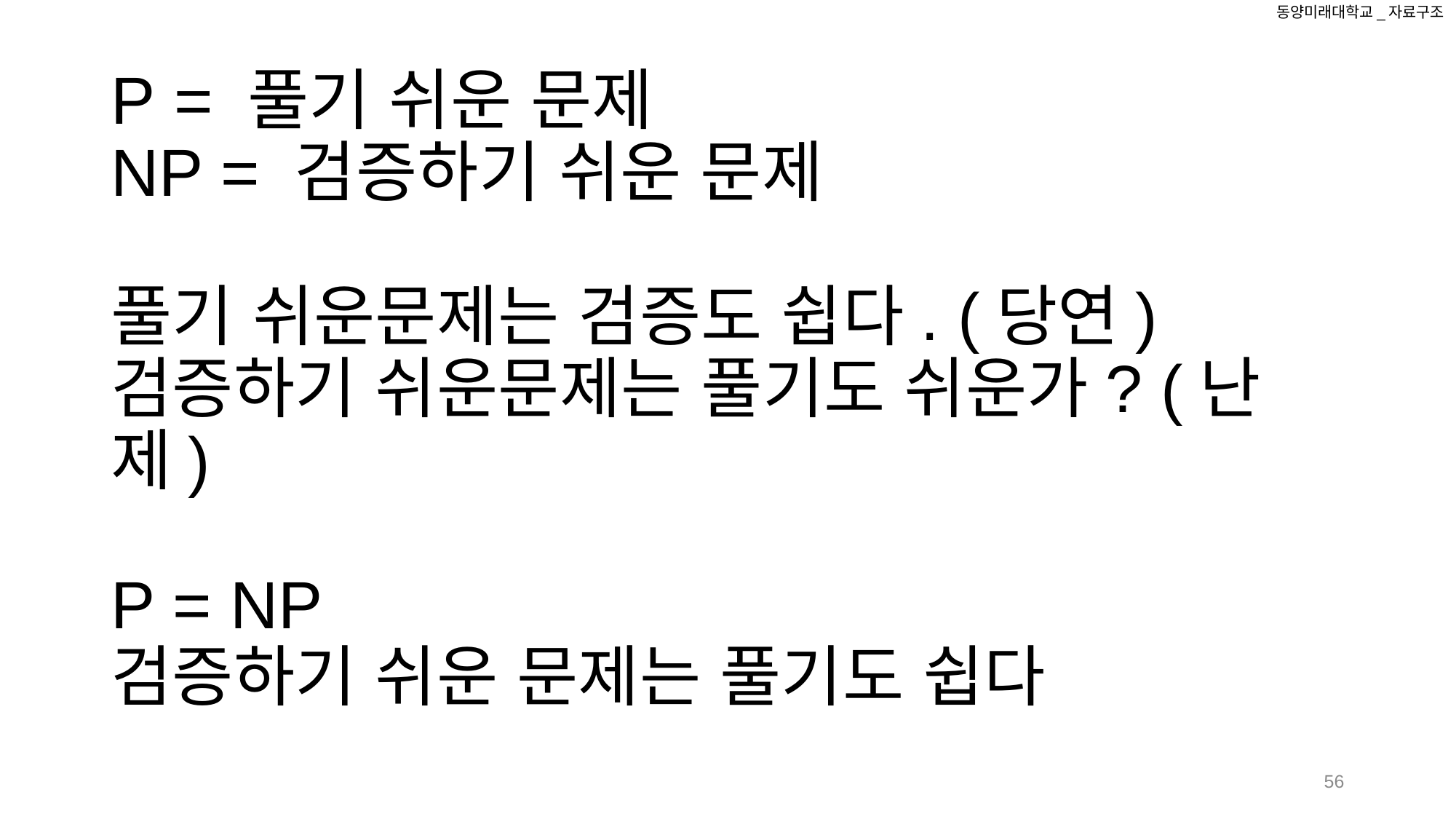

동양미래대학교_자료구조
# P = 풀기 쉬운 문제 NP = 검증하기 쉬운 문제 풀기 쉬운문제는 검증도 쉽다. (당연) 검증하기 쉬운문제는 풀기도 쉬운가? (난제) P = NP 검증하기 쉬운 문제는 풀기도 쉽다
56